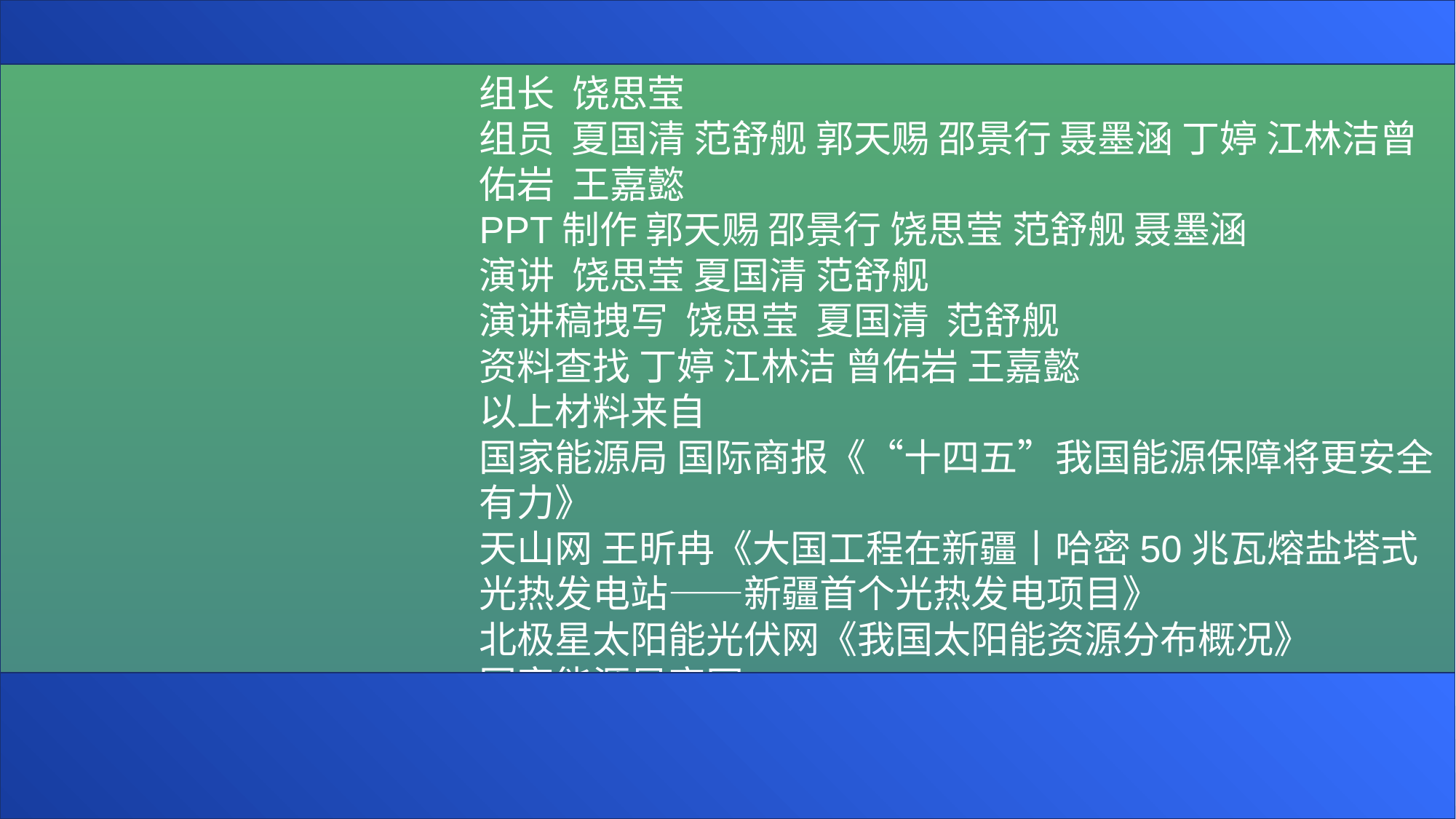

组长  饶思莹
组员  夏国清 范舒舰 郭天赐 邵景行 聂墨涵 丁婷 江林洁曾佑岩  王嘉懿
PPT制作 郭天赐 邵景行 饶思莹 范舒舰 聂墨涵
演讲  饶思莹 夏国清 范舒舰
演讲稿拽写  饶思莹  夏国清  范舒舰
资料查找 丁婷 江林洁 曾佑岩 王嘉懿
以上材料来自
国家能源局 国际商报《“十四五”我国能源保障将更安全有力》
天山网 王昕冉《大国工程在新疆丨哈密50兆瓦熔盐塔式光热发电站——新疆首个光热发电项目》
北极星太阳能光伏网《我国太阳能资源分布概况》
国家能源局官网
国家地热能中心官网
  国家能源局官网
共同资料来源
中国可再生能源学会
资料来源：https://page.sm.cn/blm/midpage-317/index?h=v7.wenda_llm.quark.cn&id=24_b481723a39dee3b5d349413a705643b1&from=kkframenewhttps://page.sm.cn/blm/midpage-317/index?h=v7.wenda_llm.quark.cn&id=24_2783e21f59faec52cac3c6926ea1b5ca&from=kkframenew_sitehttps://m.163.com/dy/article/H8P1QGOD05387IEF.htmlhttps://baijiahao.baidu.com/s?id=1703972218445711171

#